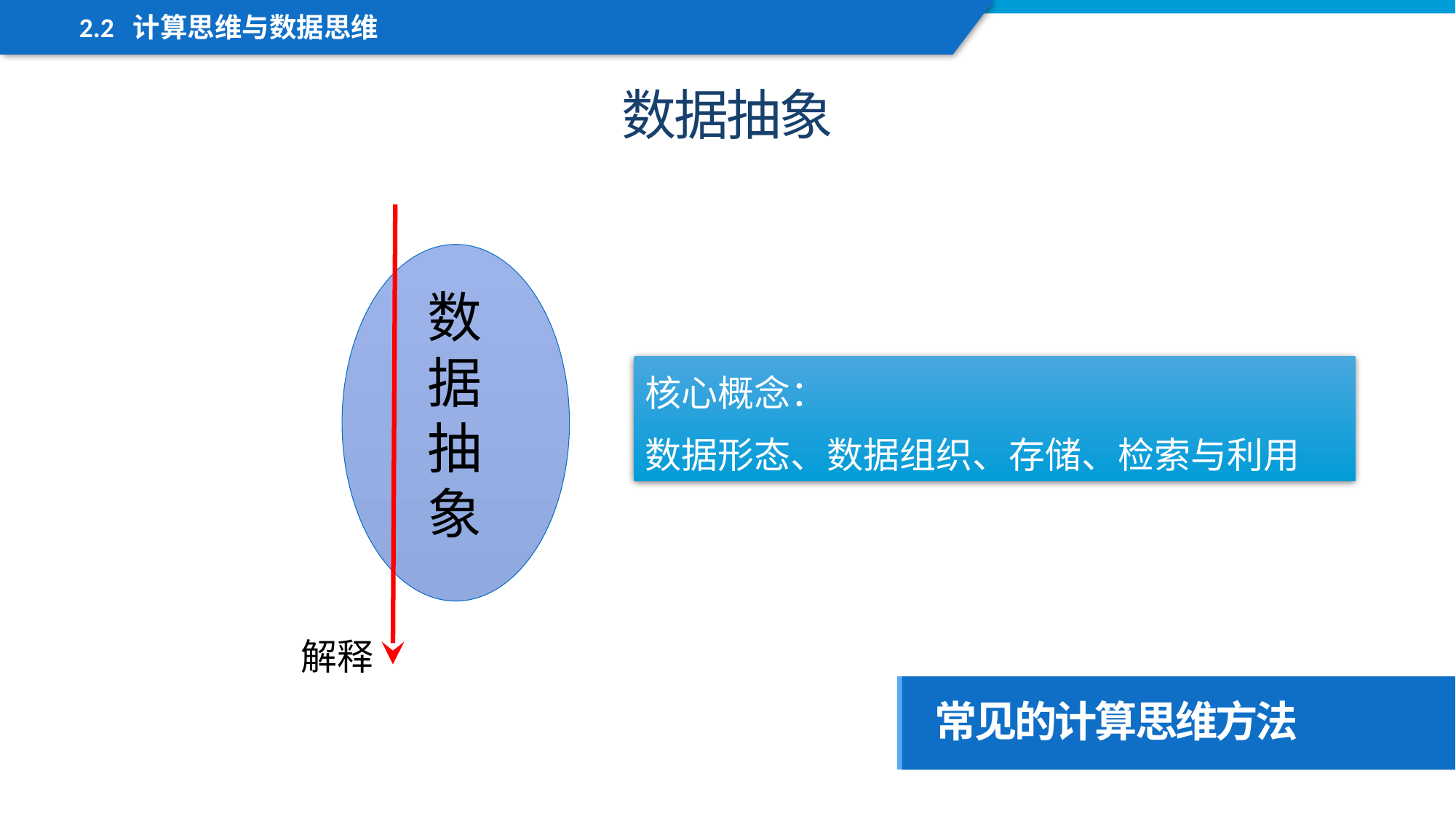

2.2  计算思维与数据思维
数据抽象

解释

数据抽象
核心概念：
数据形态、数据组织、存储、检索与利用
常见的计算思维方法